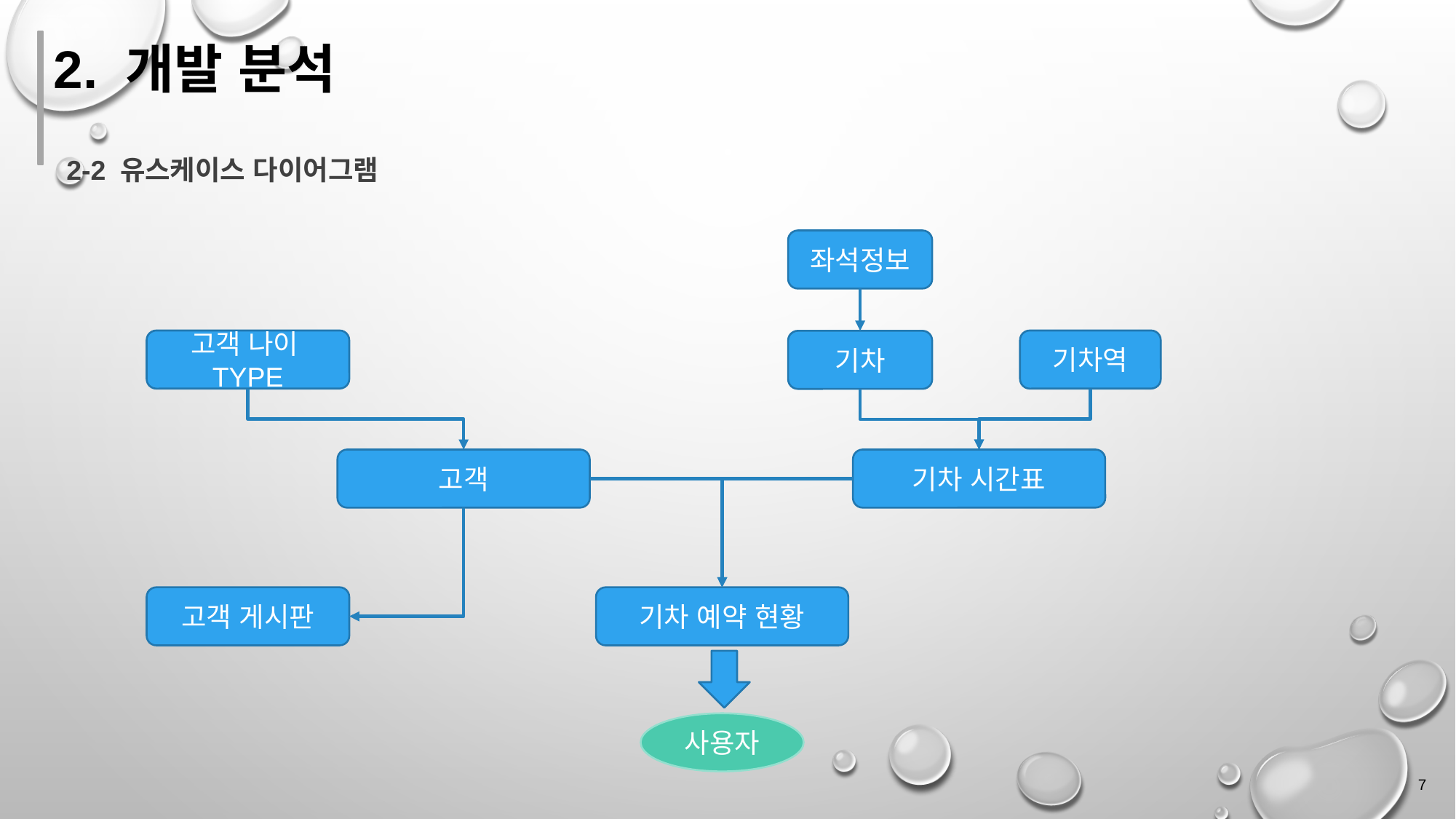

2. 개발 분석

2-2 유스케이스 다이어그램
좌석정보
기차역
고객 나이TYPE
기차
고객
기차 시간표
고객 게시판
기차 예약 현황

사용자
7